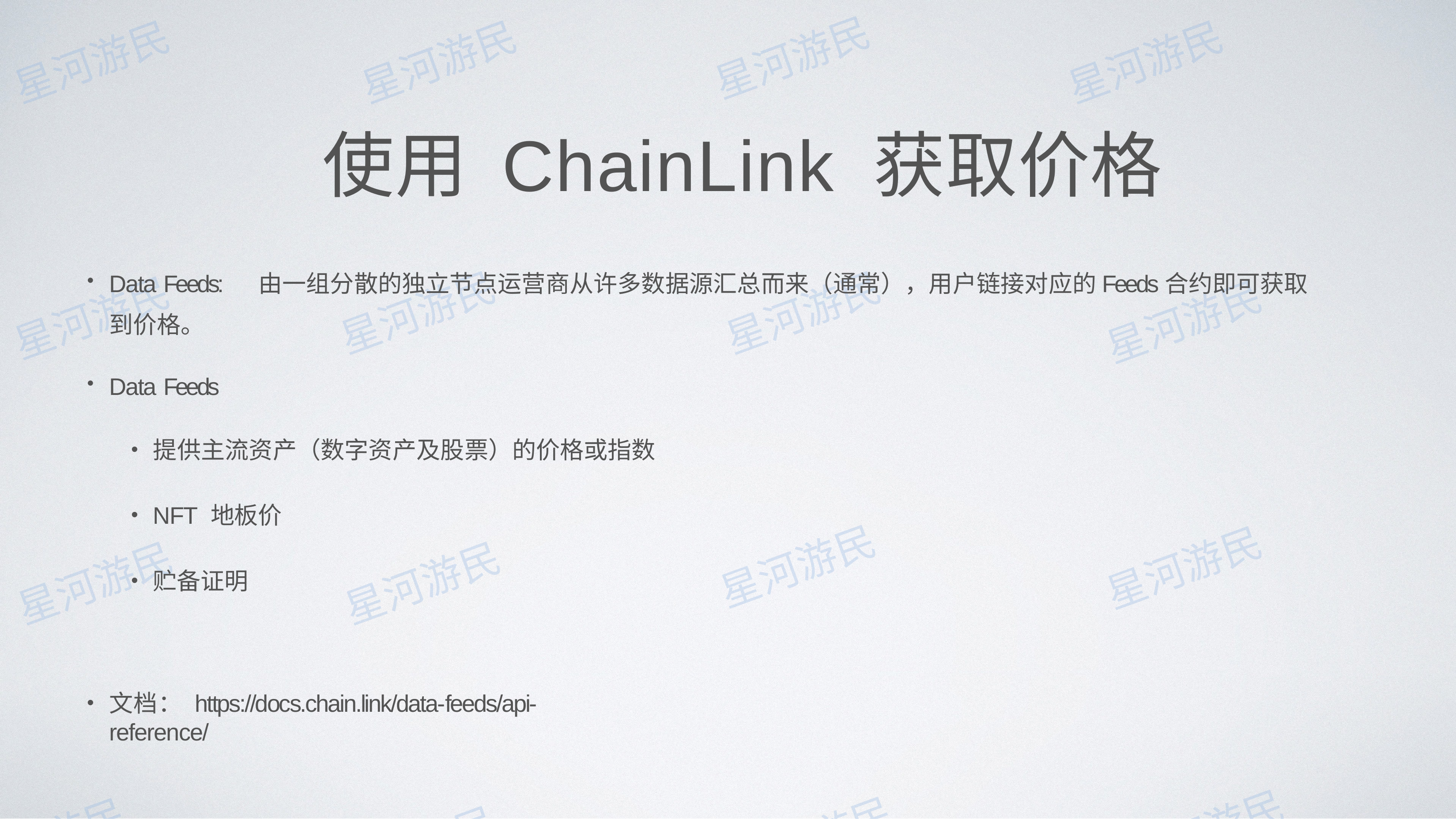

# 使⽤ ChainLink 获取价格
Data Feeds:	由⼀组分散的独⽴节点运营商从许多数据源汇总⽽来（通常），⽤户链接对应的Feeds合约即可获取到价格。
Data Feeds

提供主流资产（数字资产及股票）的价格或指数
NFT 地板价
贮备证明
⽂档： https://docs.chain.link/data-feeds/api-reference/